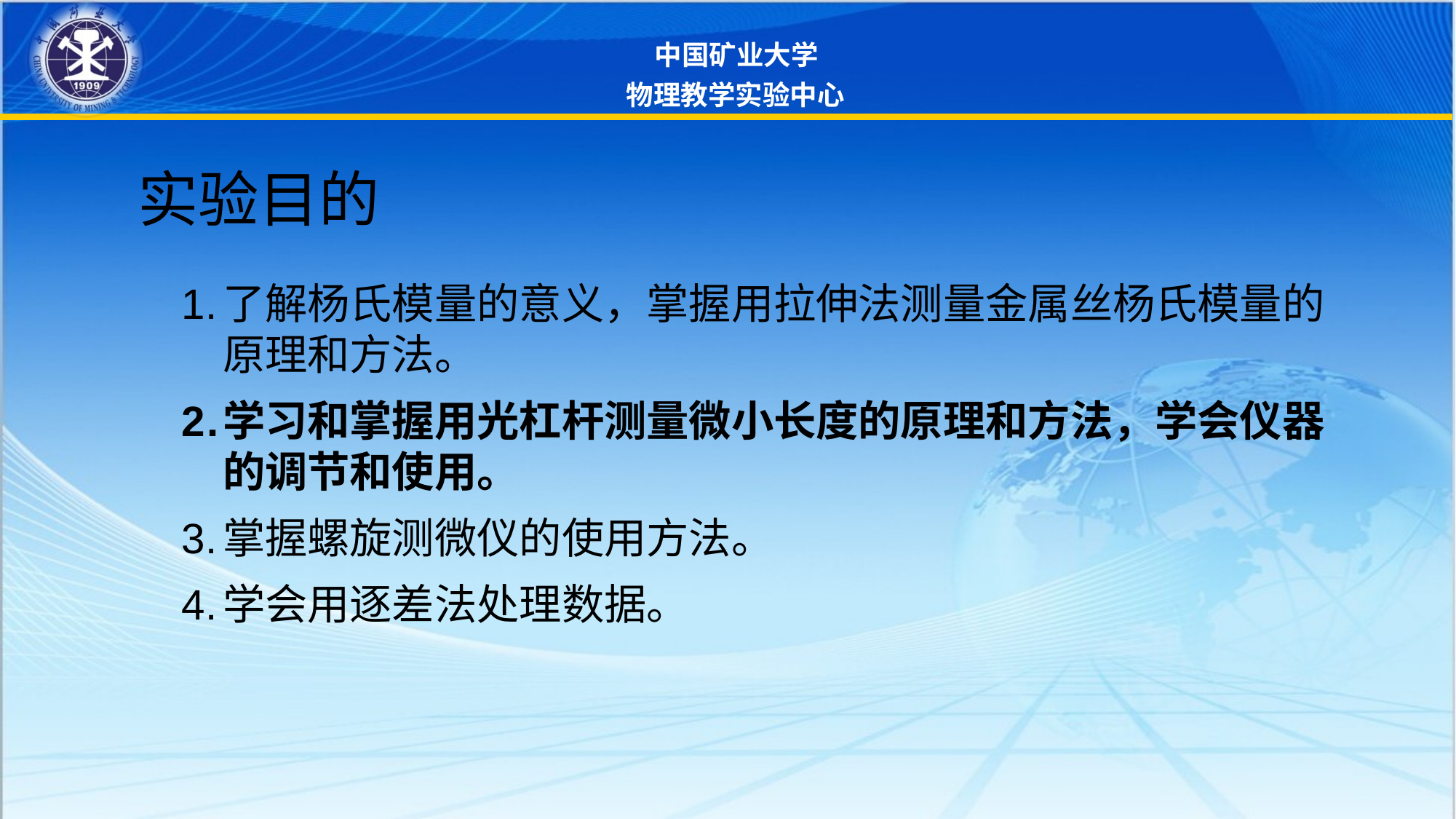

实验目的
了解杨氏模量的意义，掌握用拉伸法测量金属丝杨氏模量的原理和方法。
学习和掌握用光杠杆测量微小长度的原理和方法，学会仪器的调节和使用。
掌握螺旋测微仪的使用方法。
学会用逐差法处理数据。